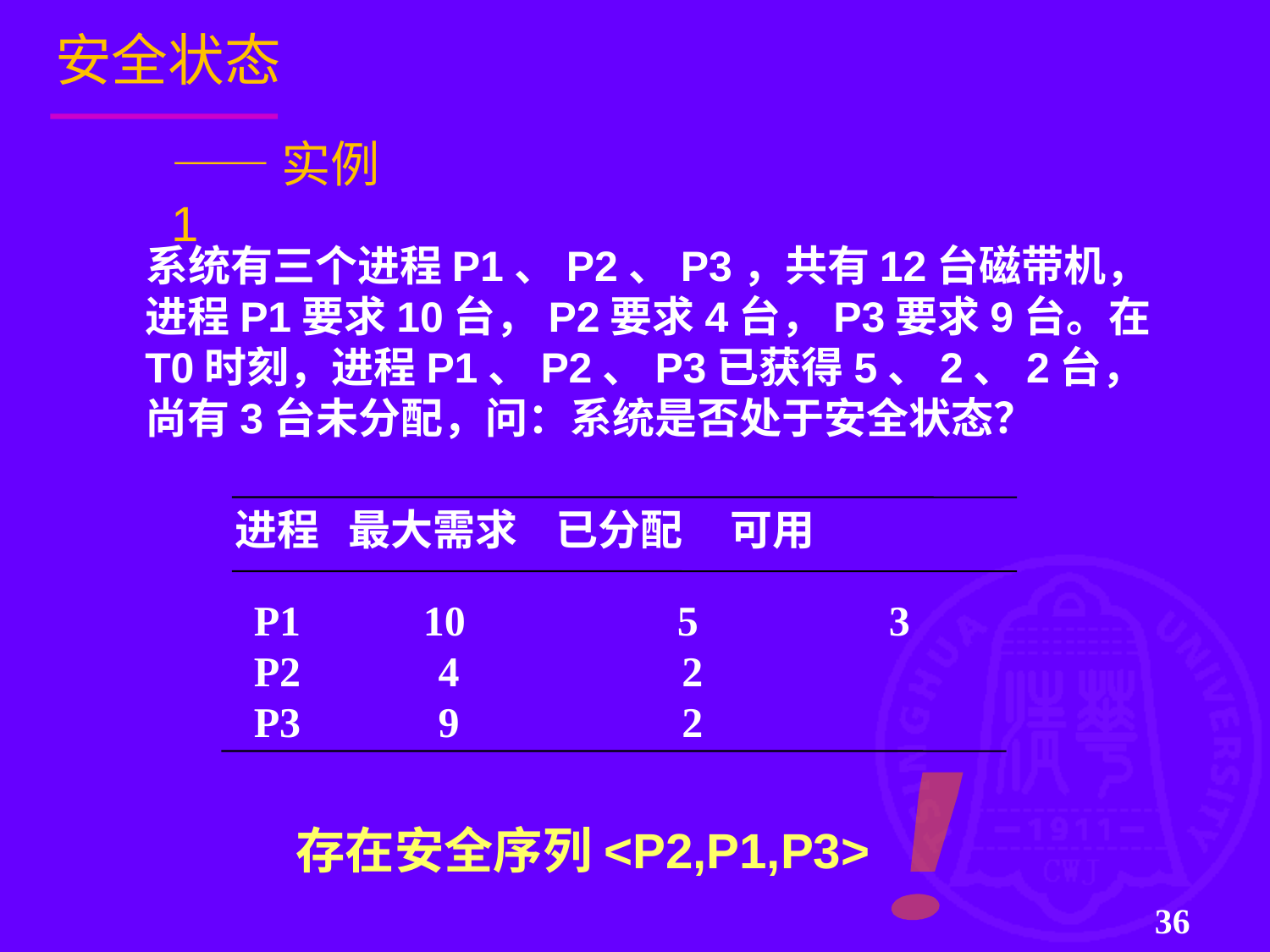

# 安全状态

——实例1

    系统有三个进程P1、P2、P3，共有12台磁带机，进程P1要求10台，P2要求4台，P3要求9台。在T0时刻，进程P1、P2、P3已获得5、2、2台，尚有3台未分配，问：系统是否处于安全状态？
进程   最大需求    已分配     可用

P1	    10		    5		3
P2             4                     2
P3             9                     2

！
存在安全序列<P2,P1,P3>